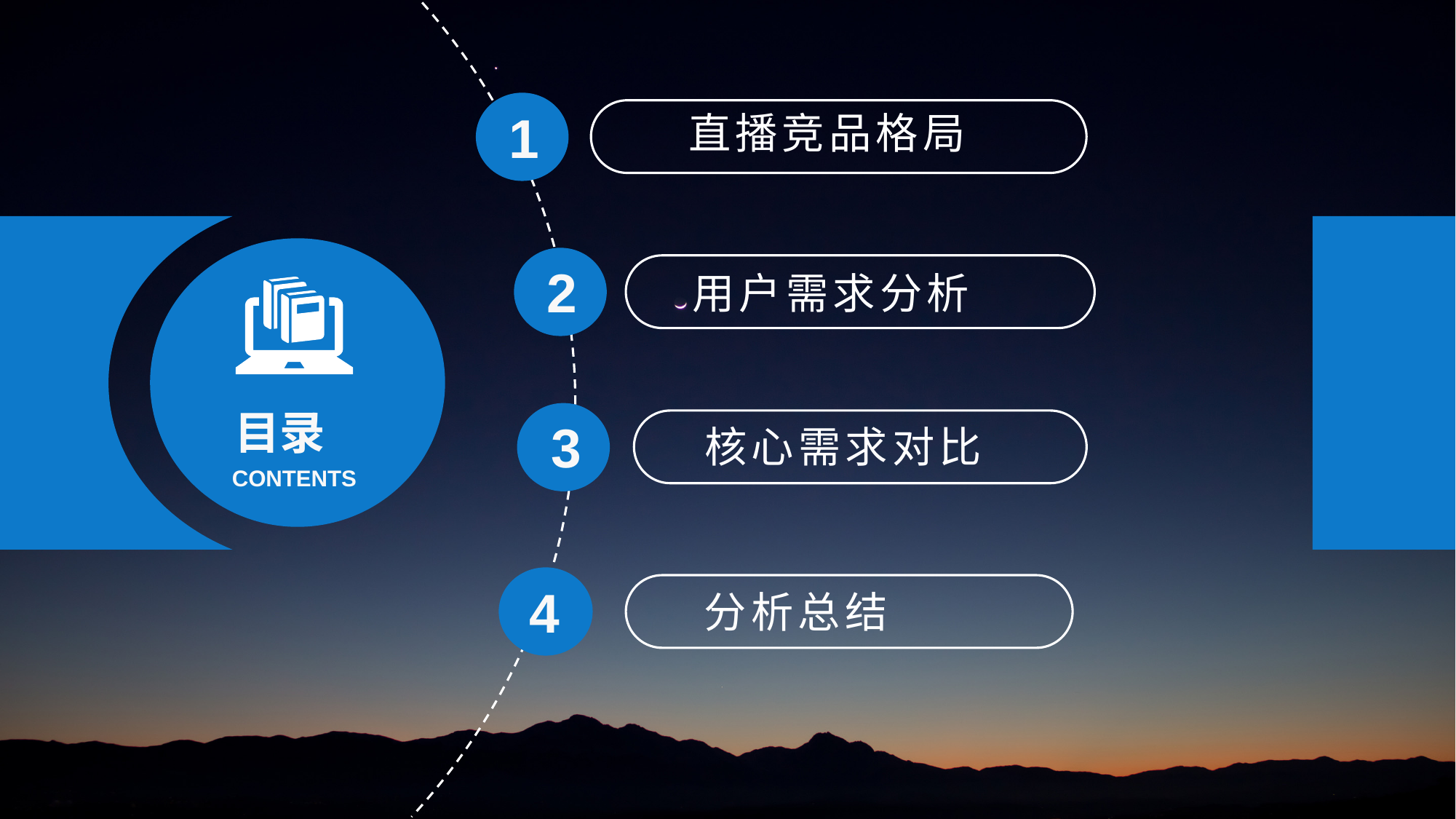

1

直播竞品格局

2

用户需求分析

目录

3

核心需求对比
CONTENTS

4

分析总结